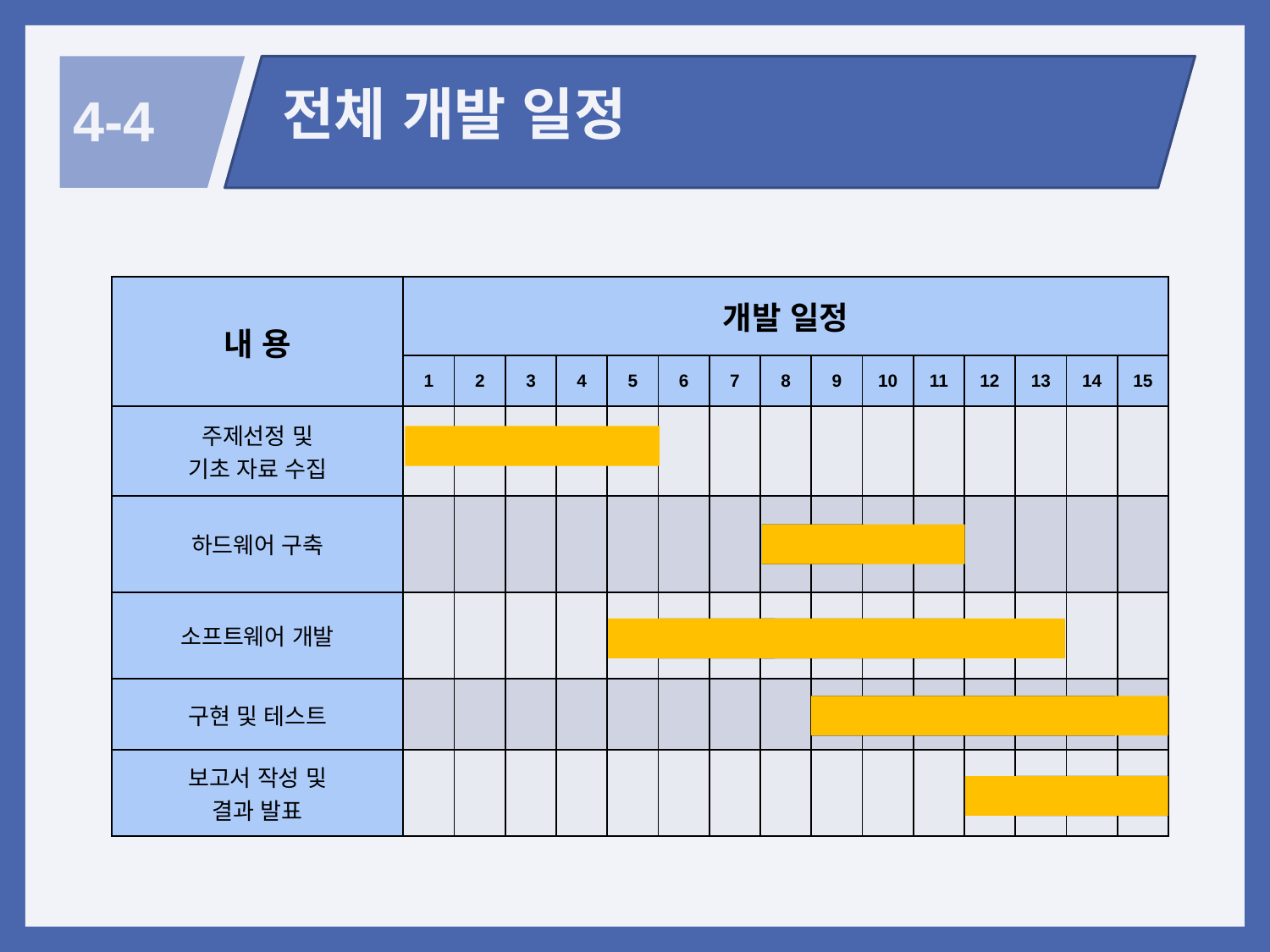

전체 개발 일정
 4-4
| 내 용 | 개발 일정 |  |  |  |  |  |  |  |  |  |  |  |  |  |  |
| --- | --- | --- | --- | --- | --- | --- | --- | --- | --- | --- | --- | --- | --- | --- | --- |
|  | 1 | 2 | 3 | 4 | 5 | 6 | 7 | 8 | 9 | 10 | 11 | 12 | 13 | 14 | 15 |
| 주제선정 및 기초 자료 수집 |  |  |  |  |  |  |  |  |  |  |  |  |  |  |  |
| 하드웨어 구축 |  |  |  |  |  |  |  |  |  |  |  |  |  |  |  |
| 소프트웨어 개발 |  |  |  |  |  |  |  |  |  |  |  |  |  |  |  |
| 구현 및 테스트 |  |  |  |  |  |  |  |  |  |  |  |  |  |  |  |
| 보고서 작성 및 결과 발표 |  |  |  |  |  |  |  |  |  |  |  |  |  |  |  |